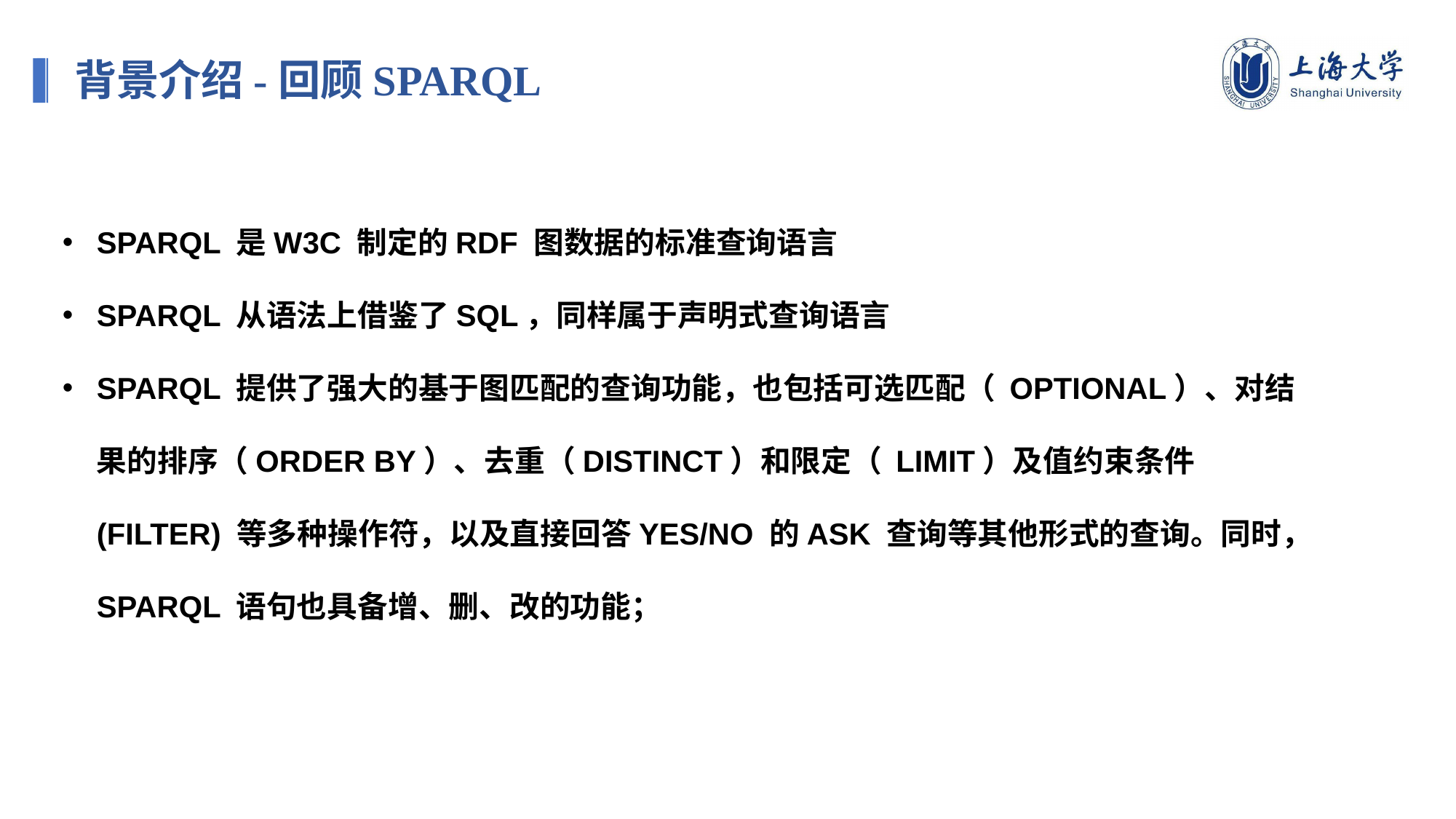

背景介绍-回顾SPARQL
SPARQL 是W3C 制定的RDF 图数据的标准查询语言
SPARQL 从语法上借鉴了SQL，同样属于声明式查询语言
SPARQL 提供了强大的基于图匹配的查询功能，也包括可选匹配（ OPTIONAL）、对结果的排序（ORDER BY）、去重（DISTINCT）和限定（ LIMIT）及值约束条件(FILTER) 等多种操作符，以及直接回答YES/NO 的ASK 查询等其他形式的查询。同时，SPARQL 语句也具备增、删、改的功能；